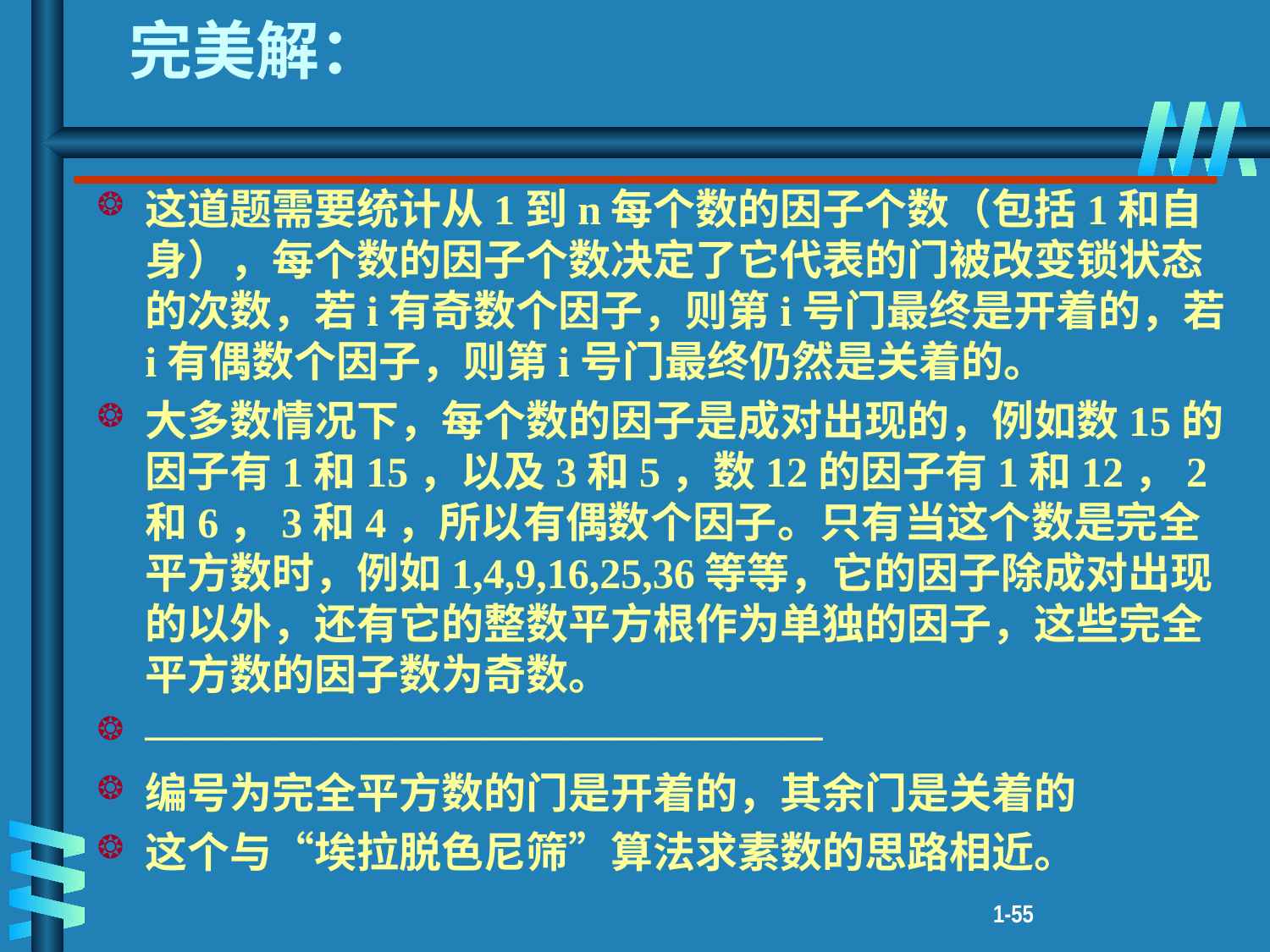

# 完美解：
这道题需要统计从1到n每个数的因子个数（包括1和自身），每个数的因子个数决定了它代表的门被改变锁状态的次数，若i有奇数个因子，则第i号门最终是开着的，若i有偶数个因子，则第i号门最终仍然是关着的。
大多数情况下，每个数的因子是成对出现的，例如数15的因子有1和15，以及3和5，数12的因子有1和12，2和6，3和4，所以有偶数个因子。只有当这个数是完全平方数时，例如1,4,9,16,25,36等等，它的因子除成对出现的以外，还有它的整数平方根作为单独的因子，这些完全平方数的因子数为奇数。
————————————————
编号为完全平方数的门是开着的，其余门是关着的
这个与“埃拉脱色尼筛”算法求素数的思路相近。

1-55